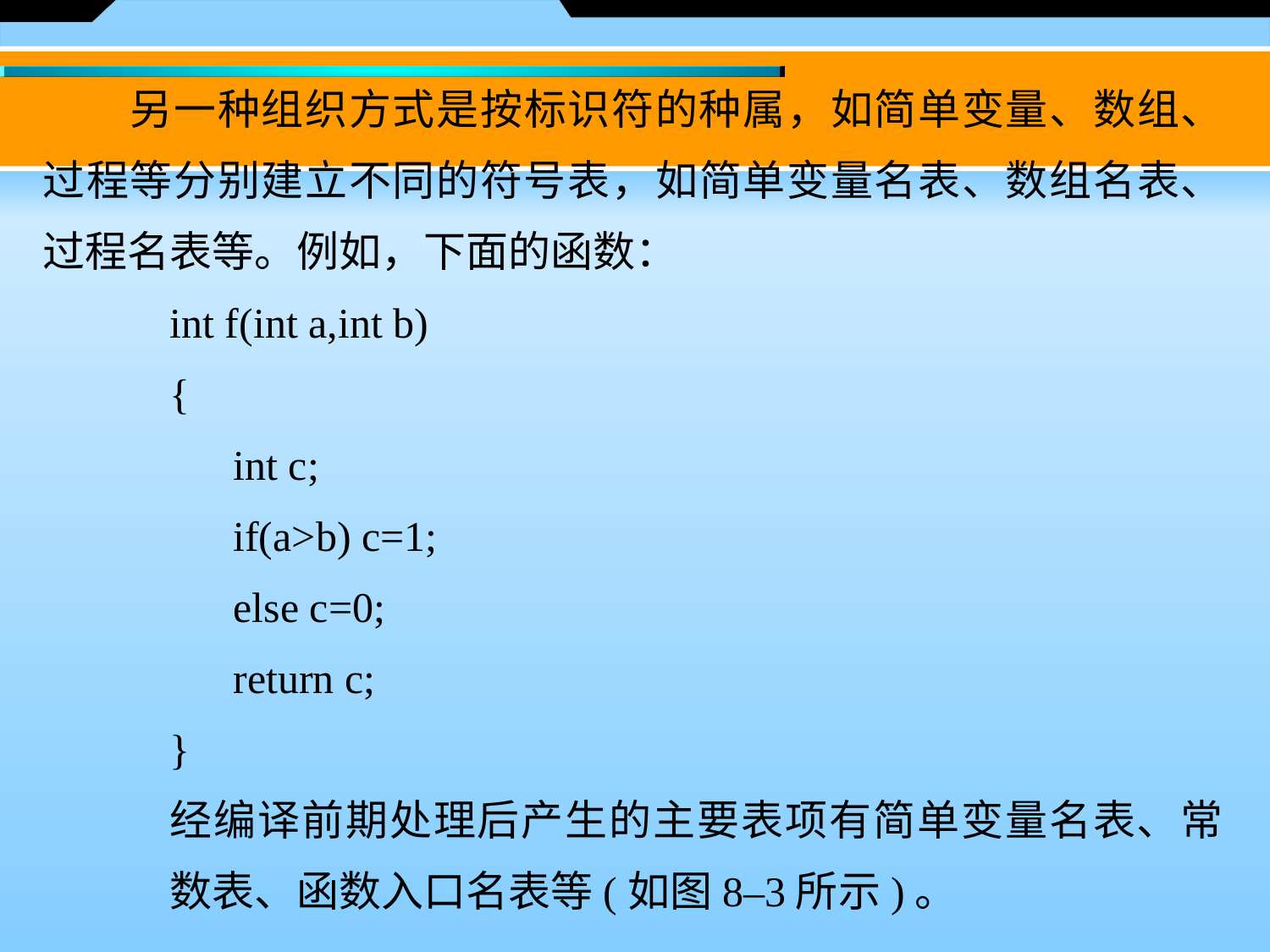

另一种组织方式是按标识符的种属，如简单变量、数组、过程等分别建立不同的符号表，如简单变量名表、数组名表、过程名表等。例如，下面的函数：
int f(int a,int b)
{
int c;
if(a>b) c=1;
else c=0;
return c;
}
经编译前期处理后产生的主要表项有简单变量名表、常数表、函数入口名表等(如图8–3所示)。